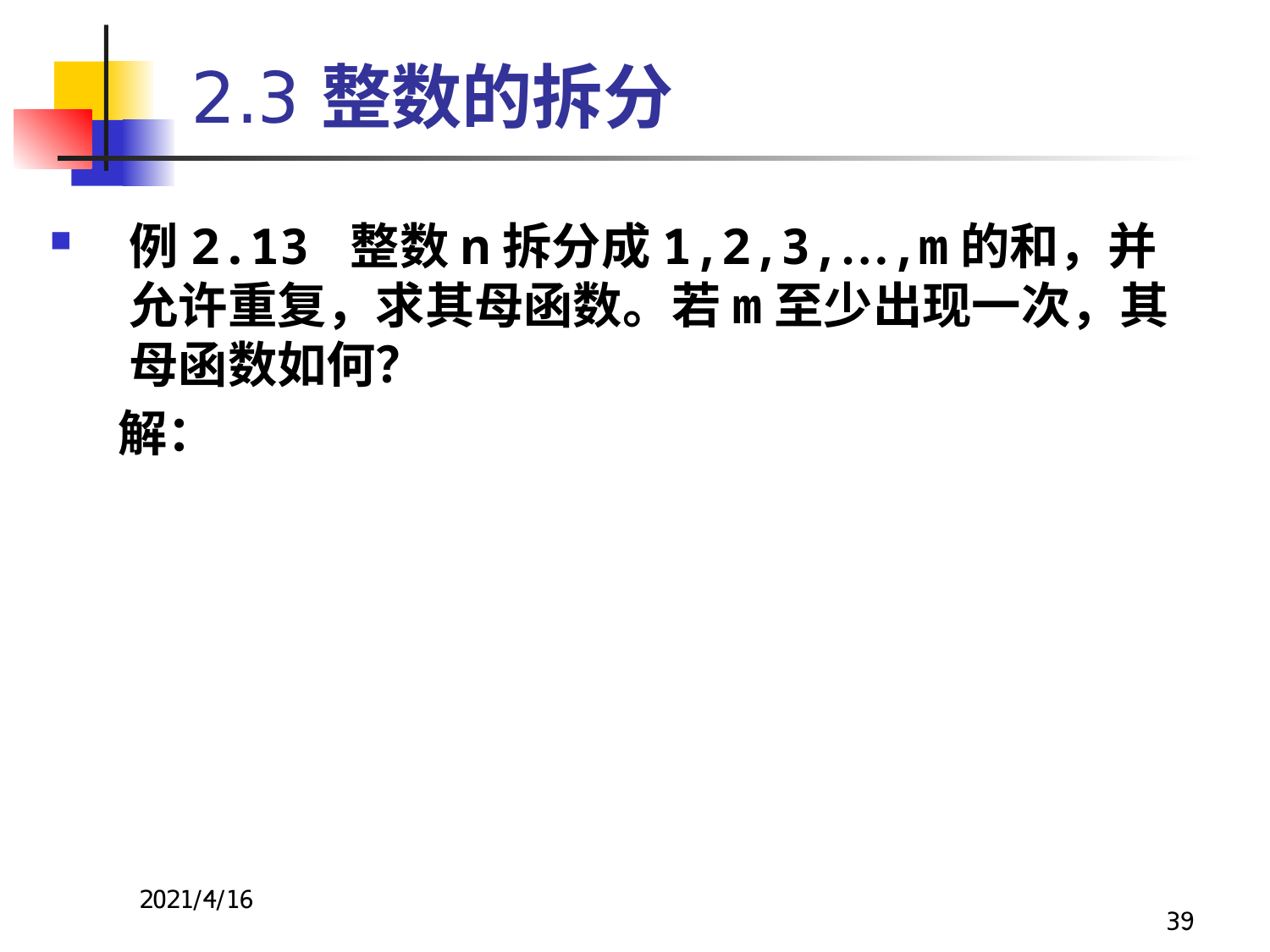

# 2.3整数的拆分
例2.13 整数n拆分成1,2,3,…,m的和，并允许重复，求其母函数。若m至少出现一次，其母函数如何？
     解：

2021/4/16
39